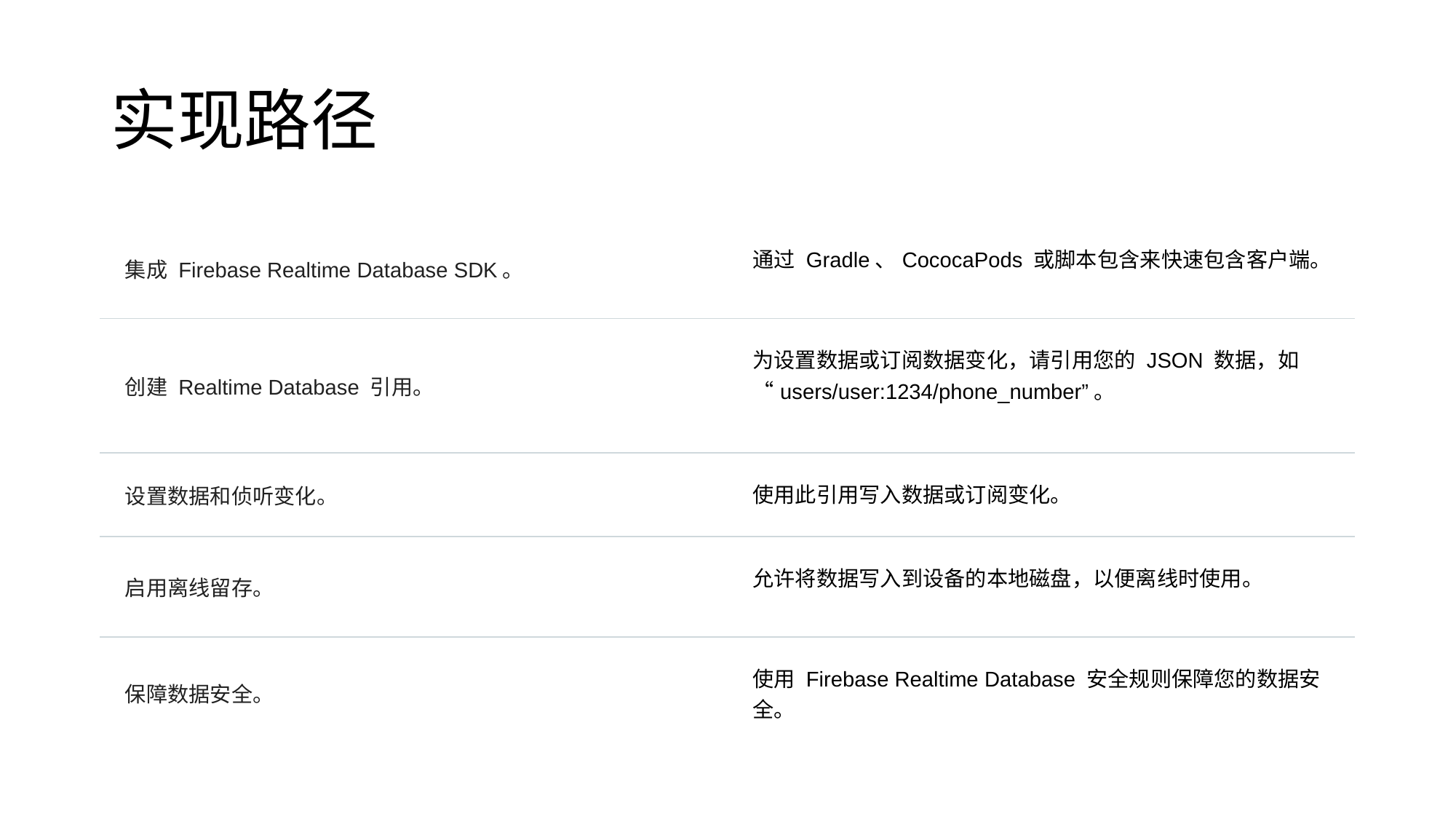

# 实现路径
| 集成 Firebase Realtime Database SDK。 | 通过 Gradle、CococaPods 或脚本包含来快速包含客户端。 |
| --- | --- |
| 创建 Realtime Database 引用。 | 为设置数据或订阅数据变化，请引用您的 JSON 数据，如“users/user:1234/phone\_number”。 |
| 设置数据和侦听变化。 | 使用此引用写入数据或订阅变化。 |
| 启用离线留存。 | 允许将数据写入到设备的本地磁盘，以便离线时使用。 |
| 保障数据安全。 | 使用 Firebase Realtime Database 安全规则保障您的数据安全。 |